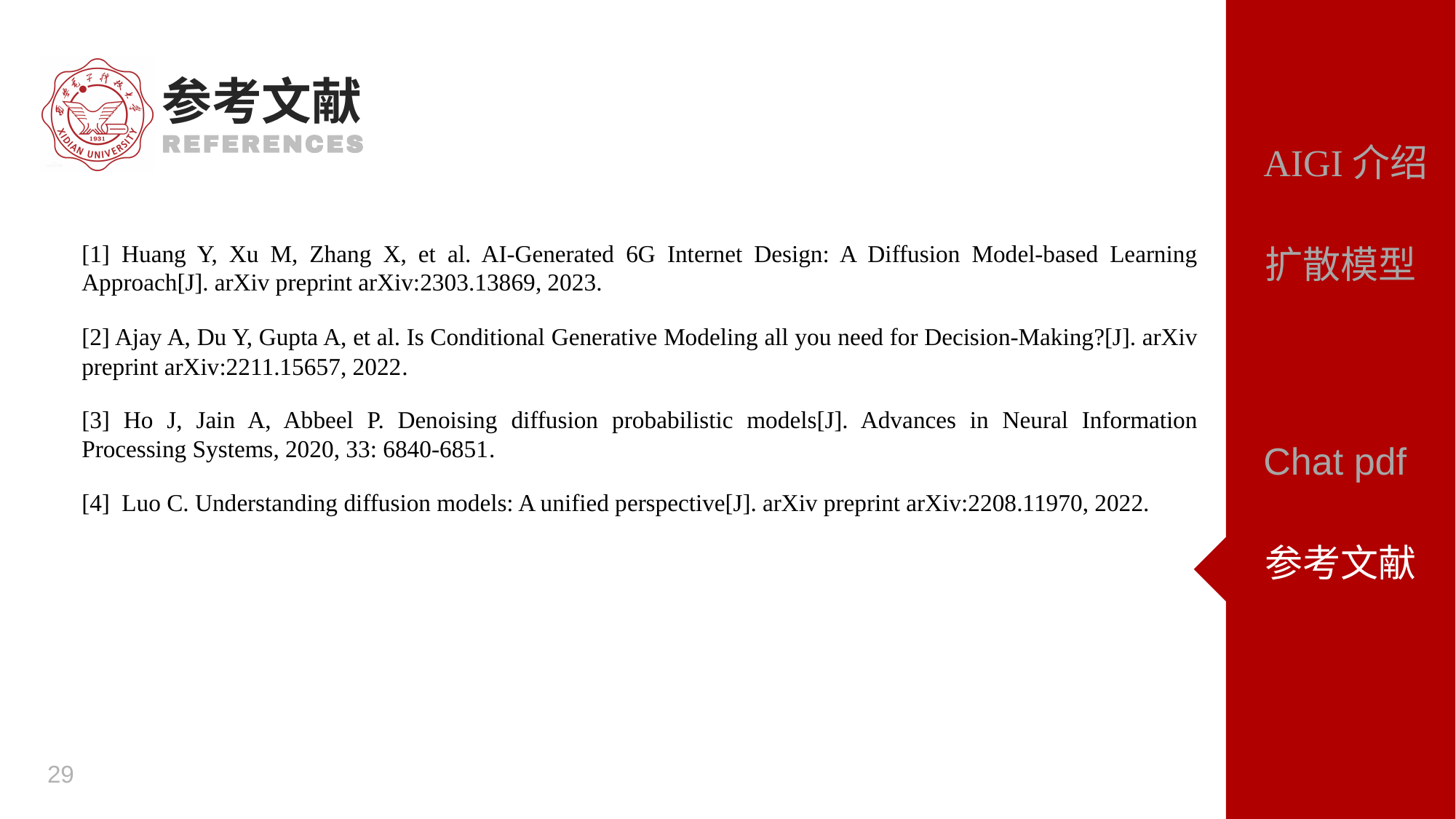

参考文献
REFERENCES
AIGI介绍
[1] Huang Y, Xu M, Zhang X, et al. AI-Generated 6G Internet Design: A Diffusion Model-based Learning Approach[J]. arXiv preprint arXiv:2303.13869, 2023.
扩散模型
[2] Ajay A, Du Y, Gupta A, et al. Is Conditional Generative Modeling all you need for Decision-Making?[J]. arXiv preprint arXiv:2211.15657, 2022.

[3] Ho J, Jain A, Abbeel P. Denoising diffusion probabilistic models[J]. Advances in Neural Information Processing Systems, 2020, 33: 6840-6851.
Chat pdf
[4]  Luo C. Understanding diffusion models: A unified perspective[J]. arXiv preprint arXiv:2208.11970, 2022.
参考文献
29